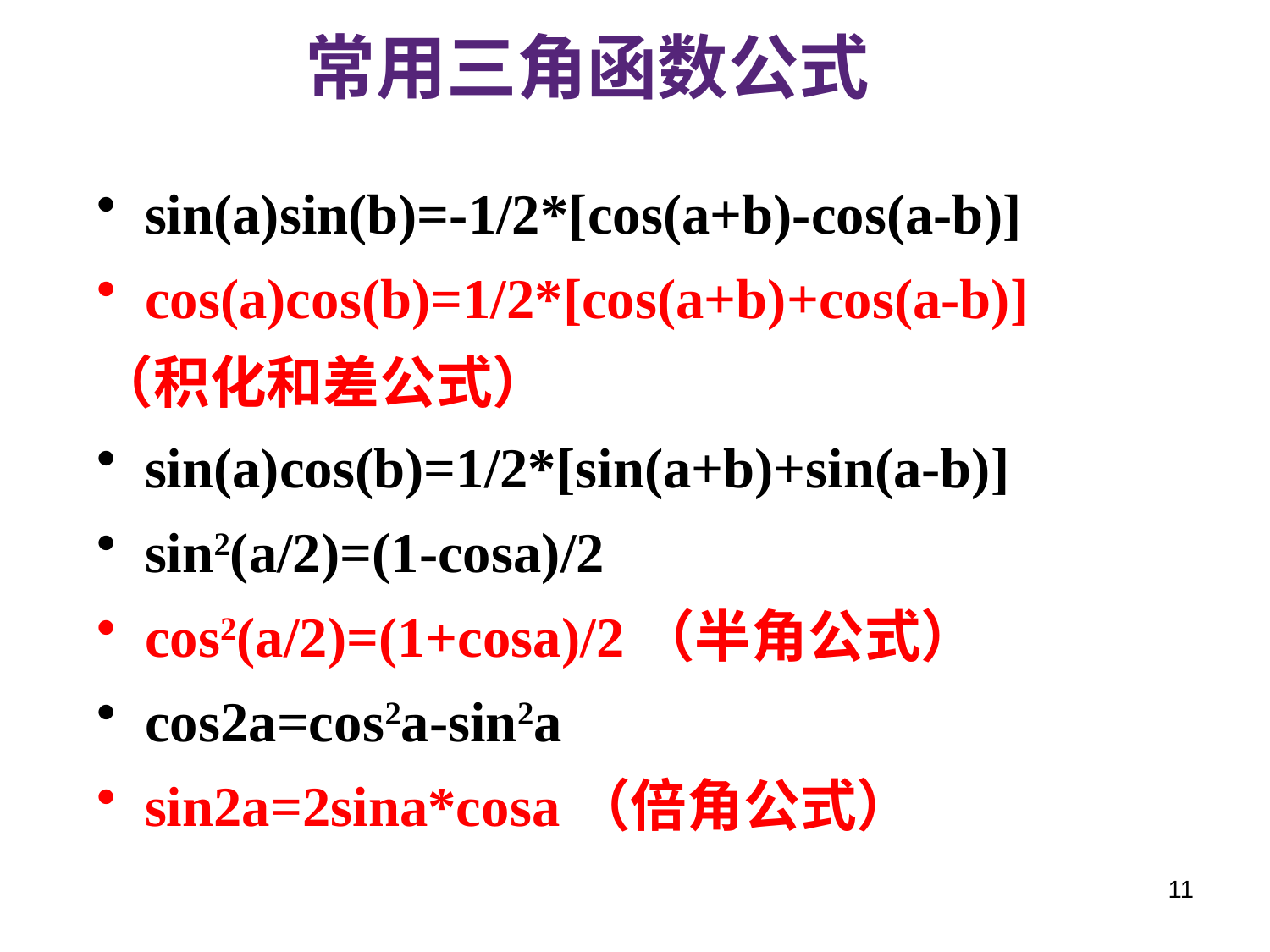

常用三角函数公式
sin(a)sin(b)=-1/2*[cos(a+b)-cos(a-b)]
cos(a)cos(b)=1/2*[cos(a+b)+cos(a-b)]
（积化和差公式）
sin(a)cos(b)=1/2*[sin(a+b)+sin(a-b)]
sin2(a/2)=(1-cosa)/2
cos2(a/2)=(1+cosa)/2（半角公式）
cos2a=cos2a-sin2a
sin2a=2sina*cosa（倍角公式）
11